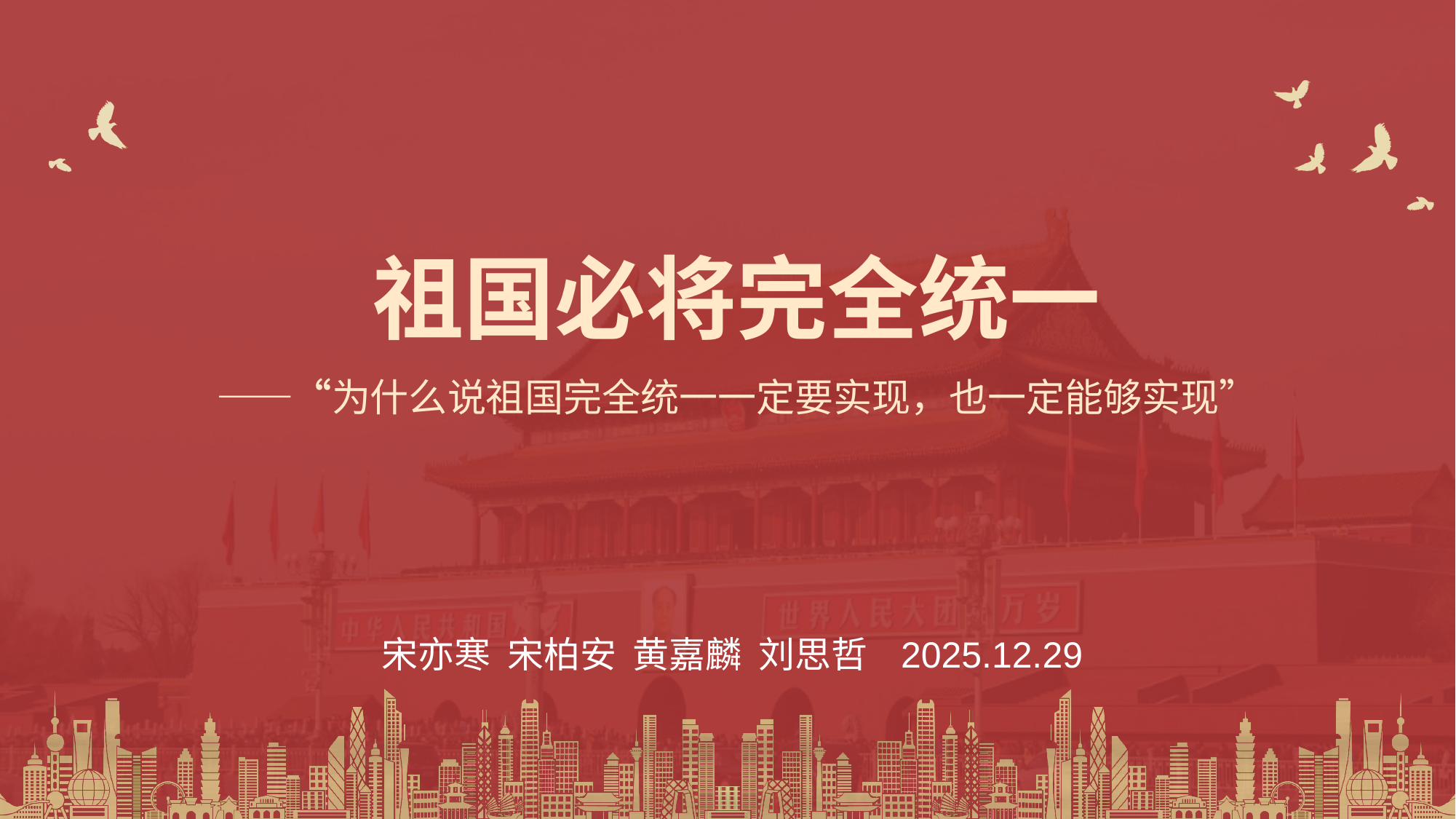

# 祖国必将完全统一 ——“为什么说祖国完全统一一定要实现，也一定能够实现”
宋亦寒  宋柏安  黄嘉麟  刘思哲   2025.12.29